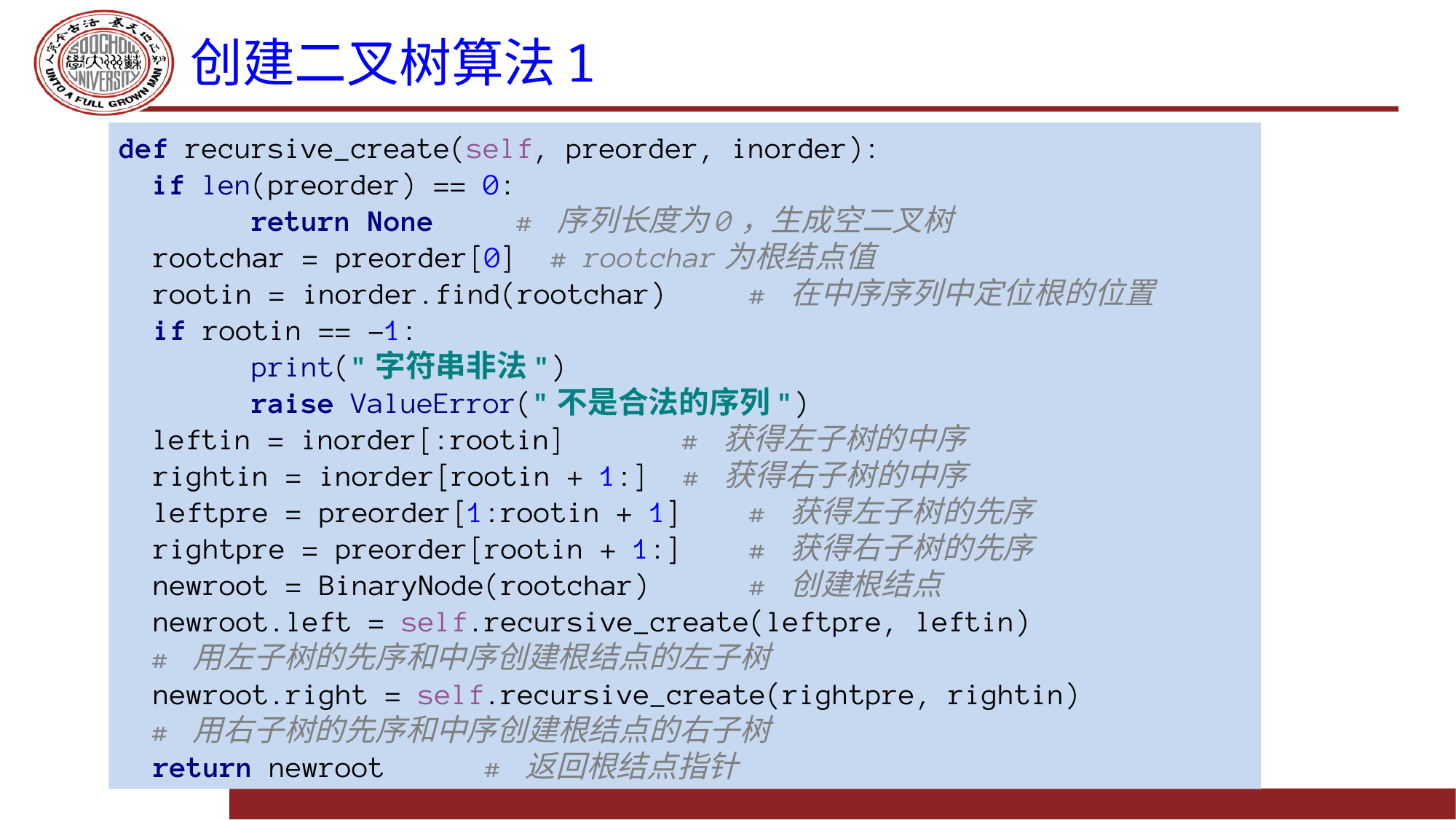

# 创建二叉树算法1
def recursive_create(self, preorder, inorder):
  if len(preorder) == 0:
        return None     # 序列长度为0，生成空二叉树
    rootchar = preorder[0]  # rootchar为根结点值
    rootin = inorder.find(rootchar)     # 在中序序列中定位根的位置
    if rootin == -1:
        print("字符串非法")
        raise ValueError("不是合法的序列")
  leftin = inorder[:rootin]       # 获得左子树的中序
    rightin = inorder[rootin + 1:]  # 获得右子树的中序
    leftpre = preorder[1:rootin + 1]    # 获得左子树的先序
    rightpre = preorder[rootin + 1:]    # 获得右子树的先序
    newroot = BinaryNode(rootchar)      # 创建根结点
    newroot.left = self.recursive_create(leftpre, leftin)
  # 用左子树的先序和中序创建根结点的左子树
    newroot.right = self.recursive_create(rightpre, rightin)
  # 用右子树的先序和中序创建根结点的右子树
    return newroot      # 返回根结点指针